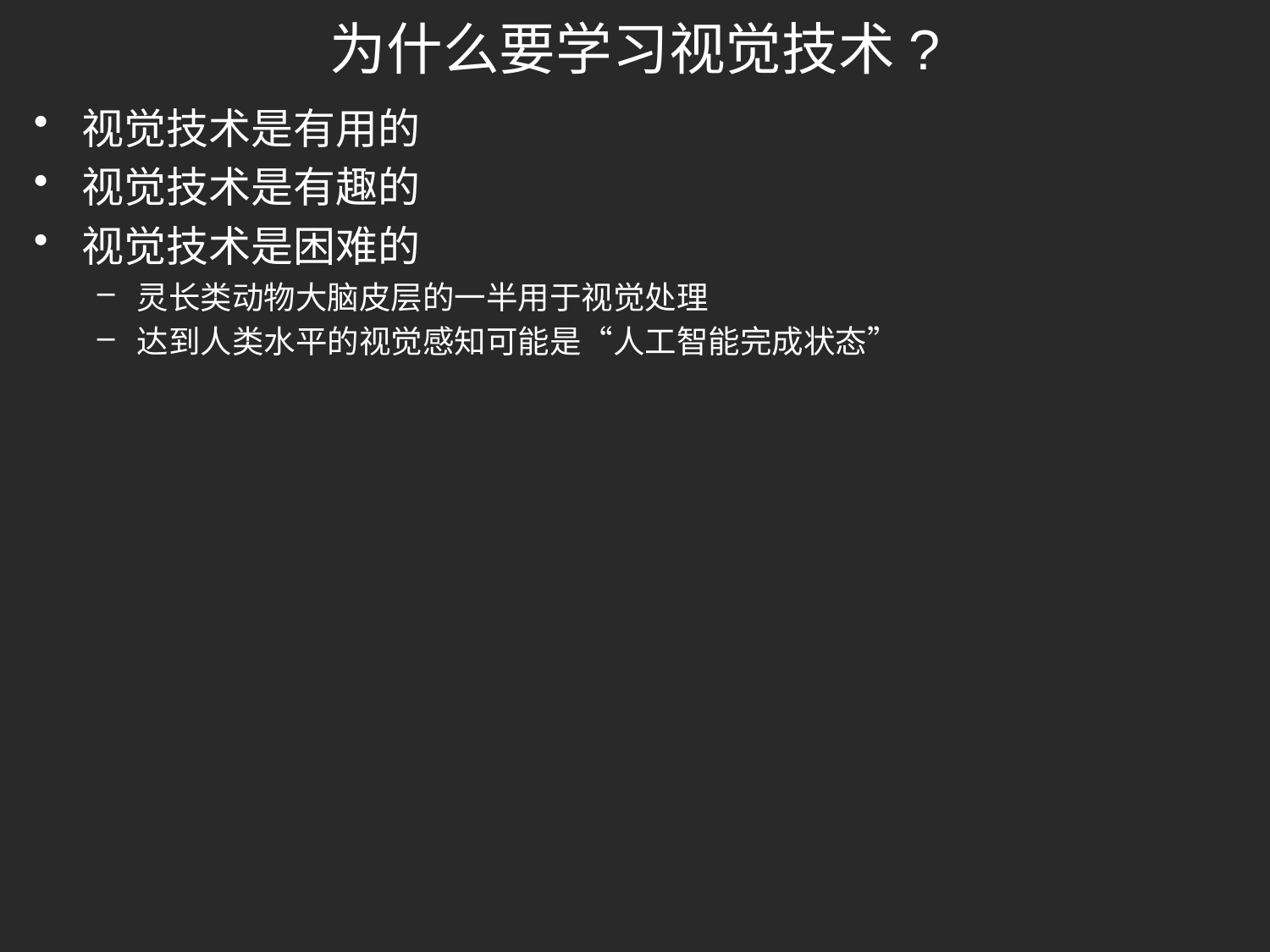

# 为什么要学习视觉技术?
视觉技术是有用的
视觉技术是有趣的
视觉技术是困难的
灵长类动物大脑皮层的一半用于视觉处理
达到人类水平的视觉感知可能是“人工智能完成状态”